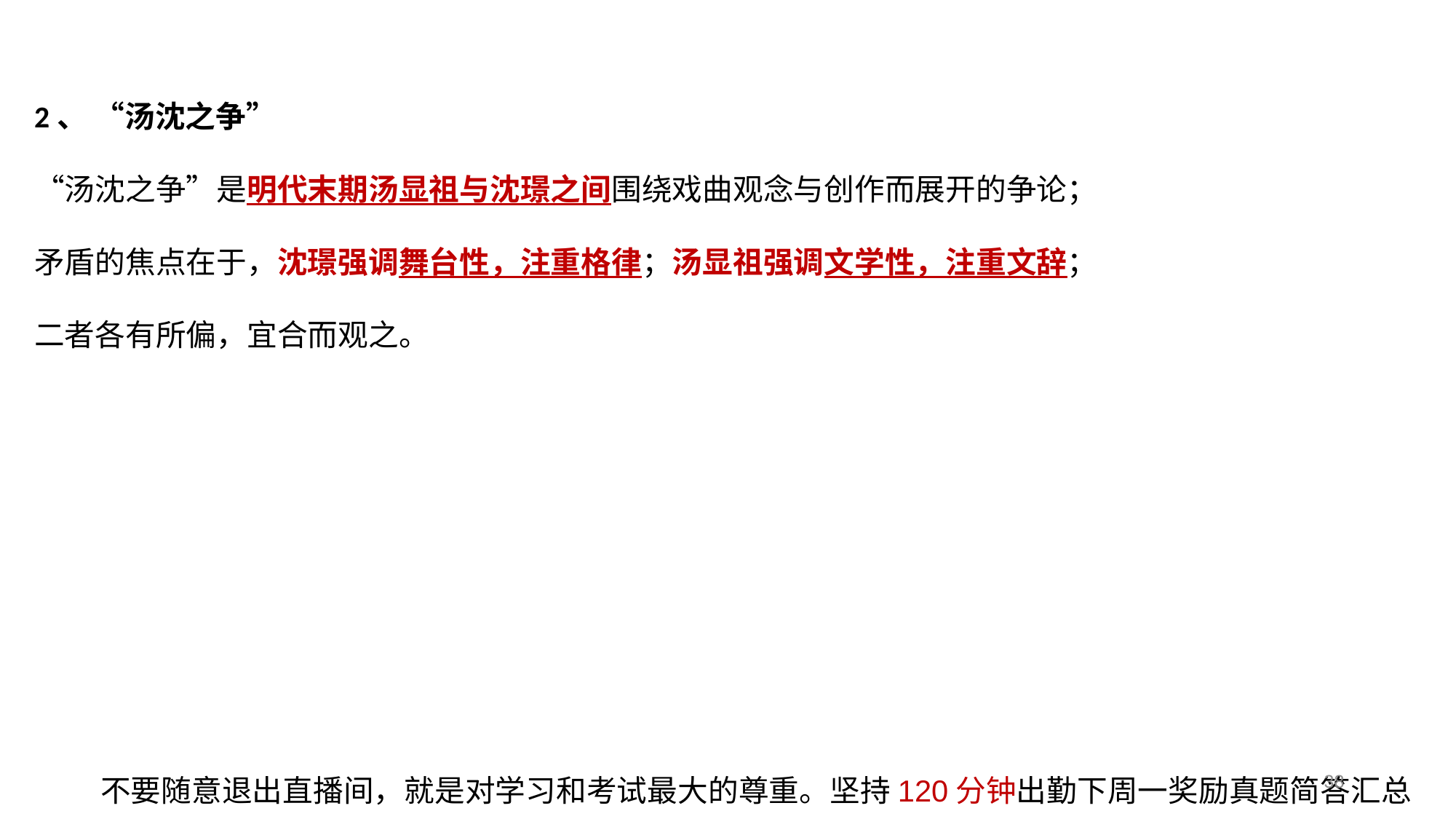

2、 “汤沈之争”
“汤沈之争”是明代末期汤显祖与沈璟之间围绕戏曲观念与创作而展开的争论；
矛盾的焦点在于，沈璟强调舞台性，注重格律；汤显祖强调文学性，注重文辞；
二者各有所偏，宜合而观之。
38